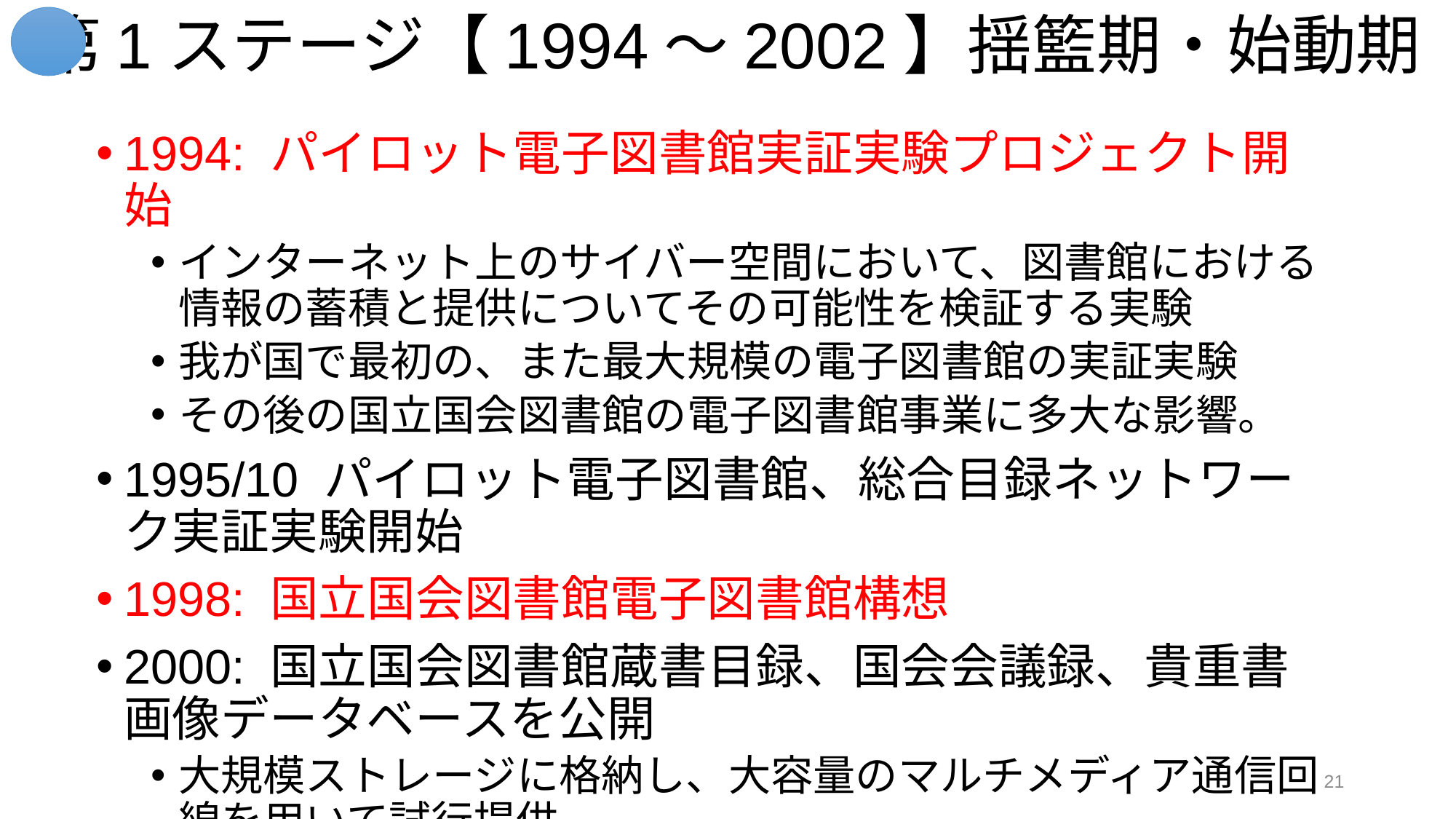

# 第1ステージ【1994～2002】揺籃期・始動期

1994: パイロット電子図書館実証実験プロジェクト開始
インターネット上のサイバー空間において、図書館における情報の蓄積と提供についてその可能性を検証する実験
我が国で最初の、また最大規模の電子図書館の実証実験
その後の国立国会図書館の電子図書館事業に多大な影響。
1995/10 パイロット電子図書館、総合目録ネットワーク実証実験開始
1998: 国立国会図書館電子図書館構想
2000: 国立国会図書館蔵書目録、国会会議録、貴重書画像データベースを公開
大規模ストレージに格納し、大容量のマルチメディア通信回線を用いて試行提供。

21